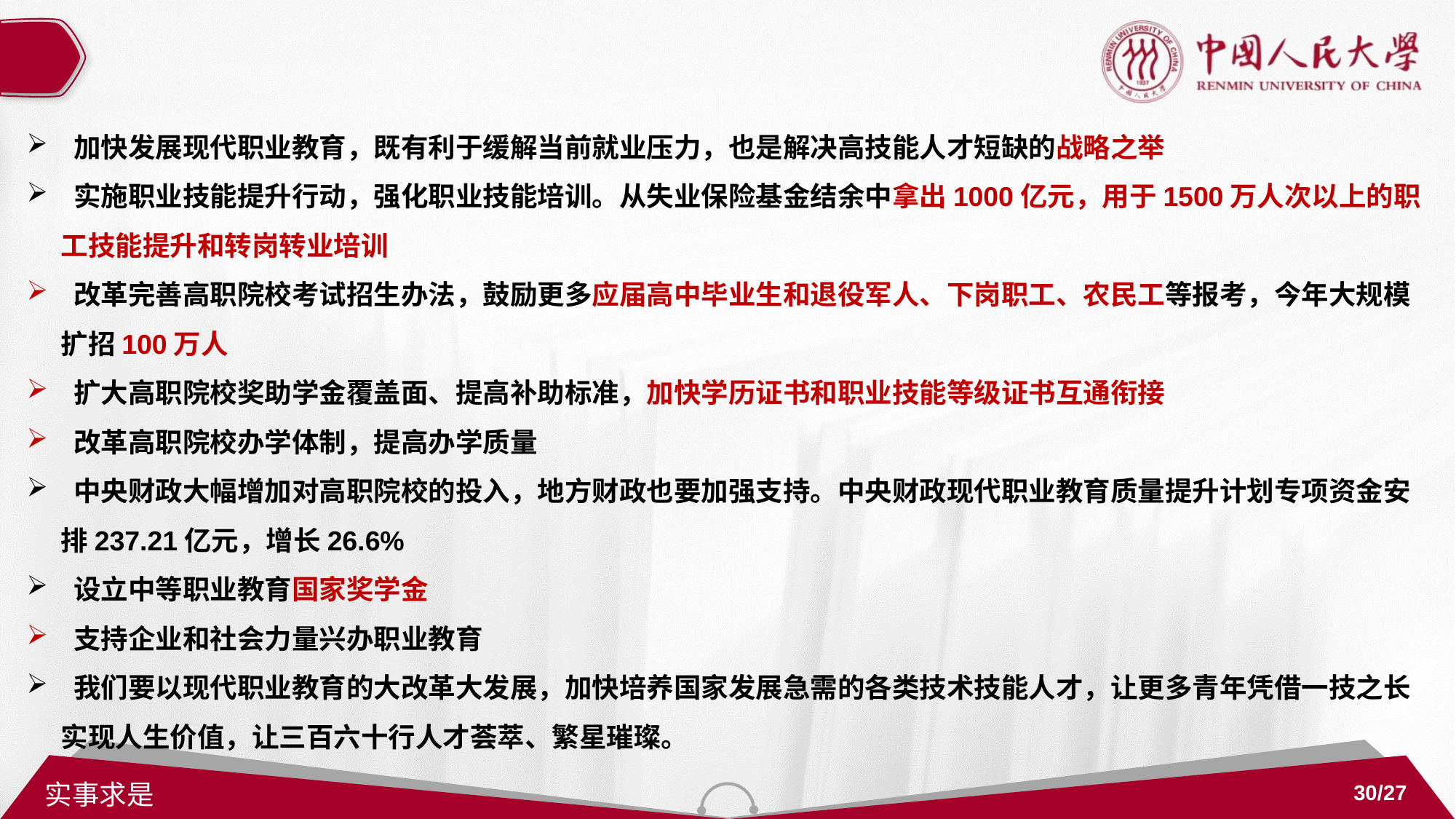

加快发展现代职业教育，既有利于缓解当前就业压力，也是解决高技能人才短缺的战略之举
 实施职业技能提升行动，强化职业技能培训。从失业保险基金结余中拿出1000亿元，用于1500万人次以上的职工技能提升和转岗转业培训
 改革完善高职院校考试招生办法，鼓励更多应届高中毕业生和退役军人、下岗职工、农民工等报考，今年大规模扩招100万人
 扩大高职院校奖助学金覆盖面、提高补助标准，加快学历证书和职业技能等级证书互通衔接
 改革高职院校办学体制，提高办学质量
 中央财政大幅增加对高职院校的投入，地方财政也要加强支持。中央财政现代职业教育质量提升计划专项资金安排237.21亿元，增长26.6%
 设立中等职业教育国家奖学金
 支持企业和社会力量兴办职业教育
 我们要以现代职业教育的大改革大发展，加快培养国家发展急需的各类技术技能人才，让更多青年凭借一技之长实现人生价值，让三百六十行人才荟萃、繁星璀璨。